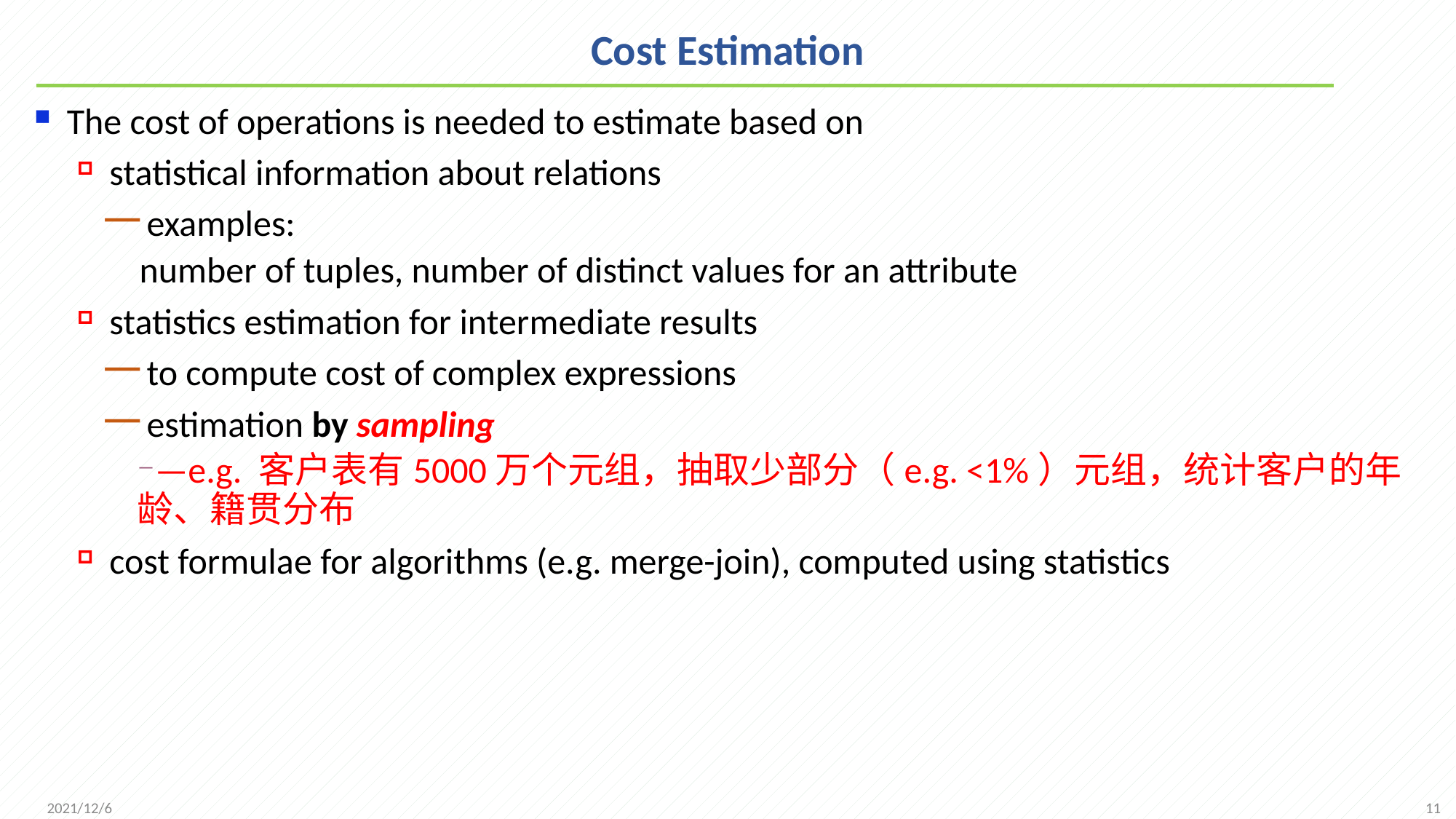

# Cost Estimation
The cost of operations is needed to estimate based on
statistical information about relations
examples:
     number of tuples, number of distinct values for an attribute
statistics estimation for intermediate results
to compute cost of complex expressions
estimation by sampling
—e.g. 客户表有5000万个元组，抽取少部分（e.g. <1%）元组，统计客户的年龄、籍贯分布
cost formulae for algorithms (e.g. merge-join), computed using statistics

11
2021/12/6